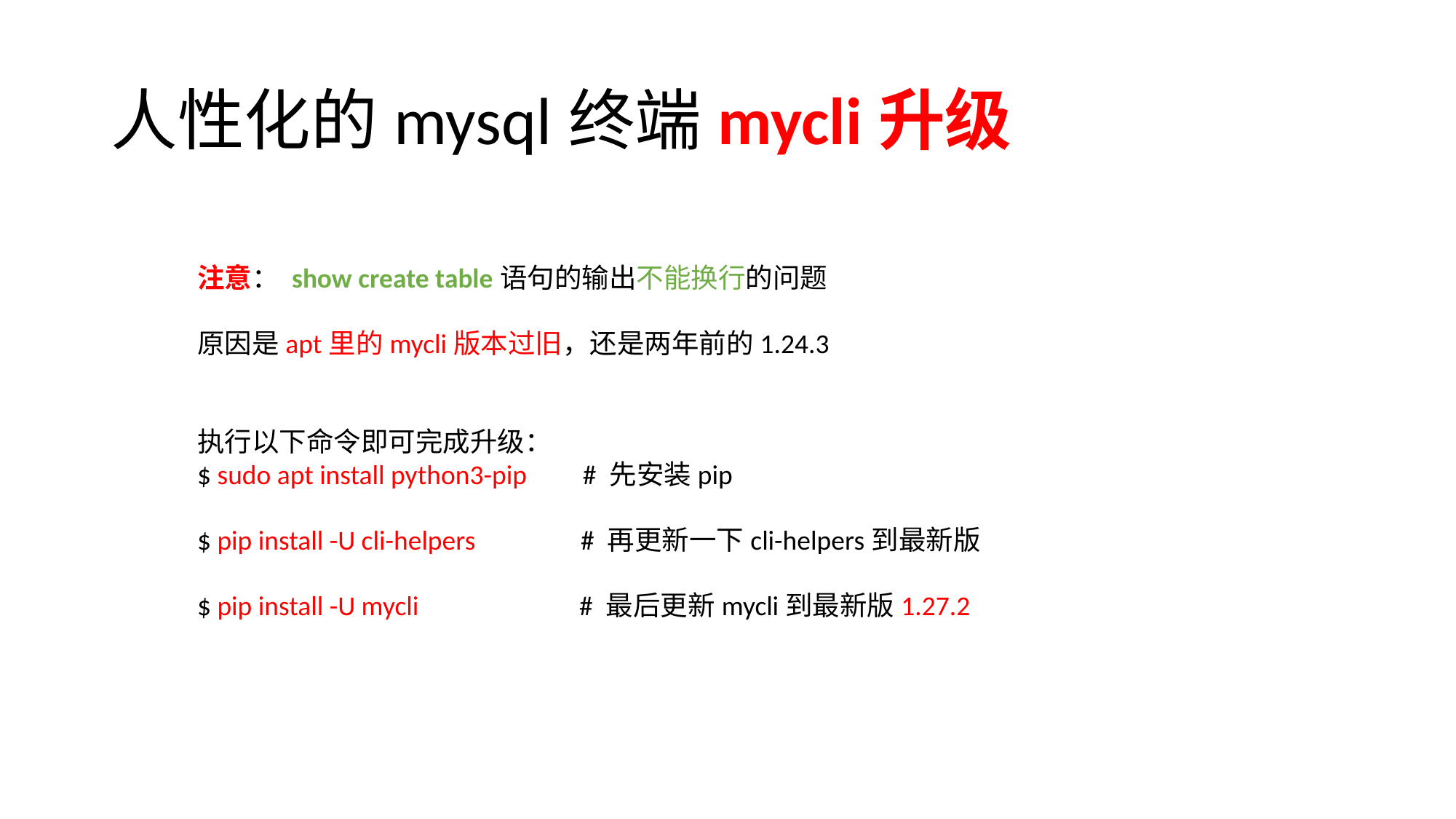

# 人性化的mysql终端mycli升级
注意： show create table语句的输出不能换行的问题

原因是apt里的mycli版本过旧，还是两年前的1.24.3

执行以下命令即可完成升级：
$ sudo apt install python3-pip         # 先安装pip

$ pip install -U cli-helpers                 # 再更新一下cli-helpers到最新版

$ pip install -U mycli                          # 最后更新mycli到最新版1.27.2